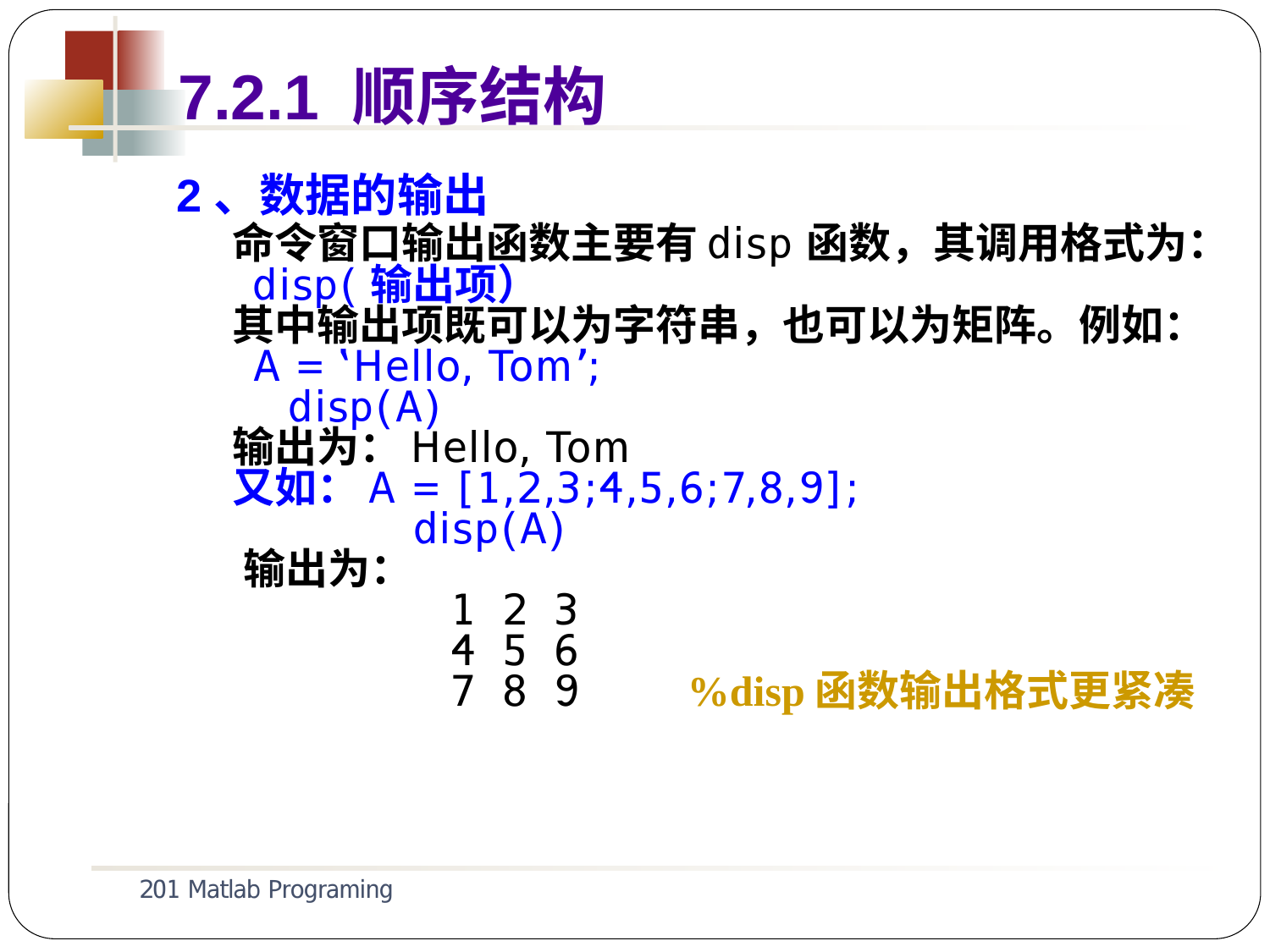

7.2.1 顺序结构
2、数据的输出
      命令窗口输出函数主要有disp函数，其调用格式为：
       disp(输出项）
      其中输出项既可以为字符串，也可以为矩阵。例如：
       A = ‘Hello, Tom’;
         disp(A)
      输出为：Hello, Tom
      又如：A = [1,2,3;4,5,6;7,8,9];
                   disp(A)
       输出为：
                      1  2  3
                      4  5  6
                      7  8  9         %disp函数输出格式更紧凑
201 Matlab Programing